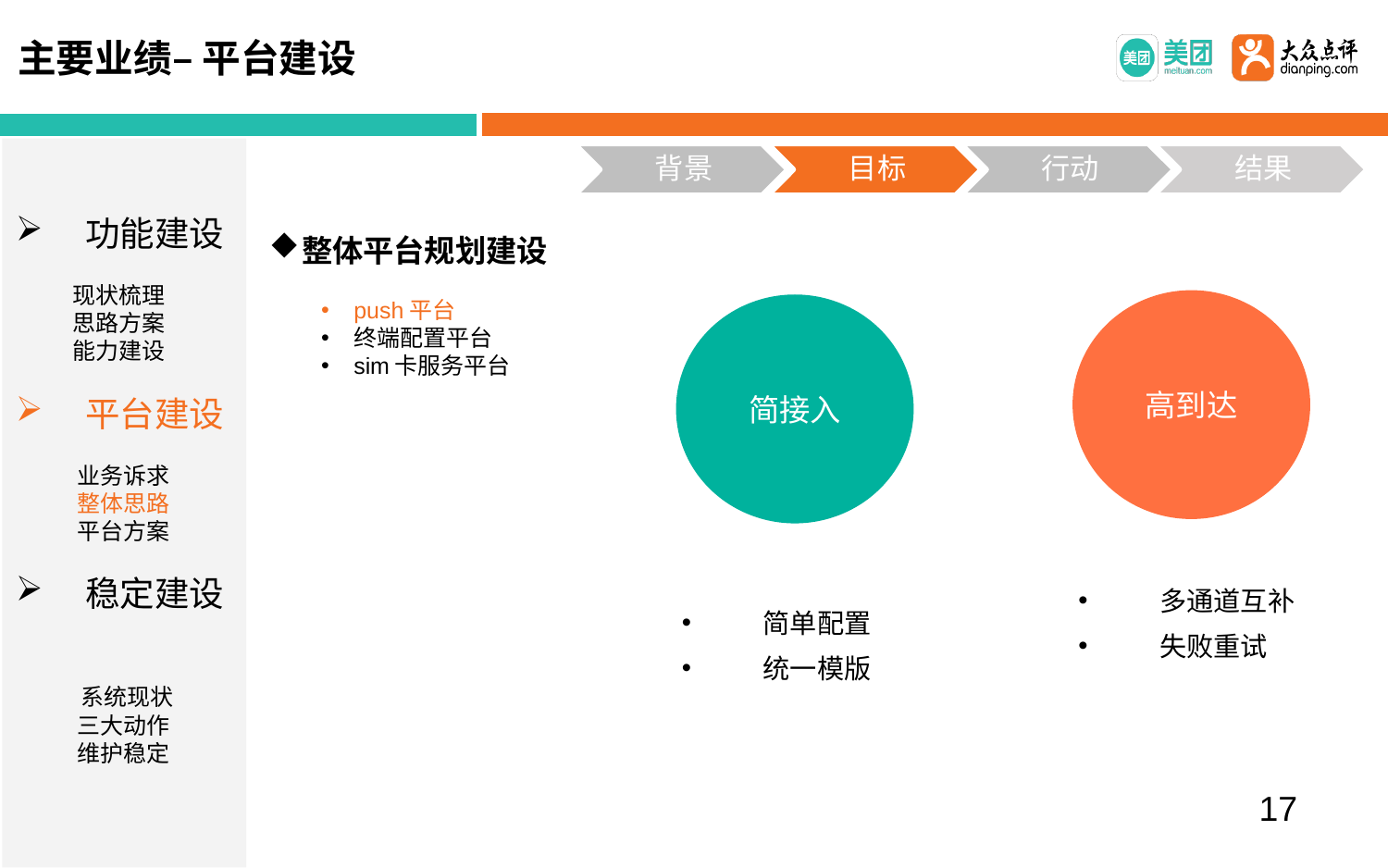

主要业绩– 平台建设
功能建设

          现状梳理
          思路方案
          能力建设

平台建设

           业务诉求
           整体思路
           平台方案

稳定建设

          系统现状
           三大动作
           维护稳定

背景
目标
行动
结果
整体平台规划建设

push平台
终端配置平台
sim卡服务平台

高到达
简接入

简单配置

统一模版
多通道互补

失败重试
17